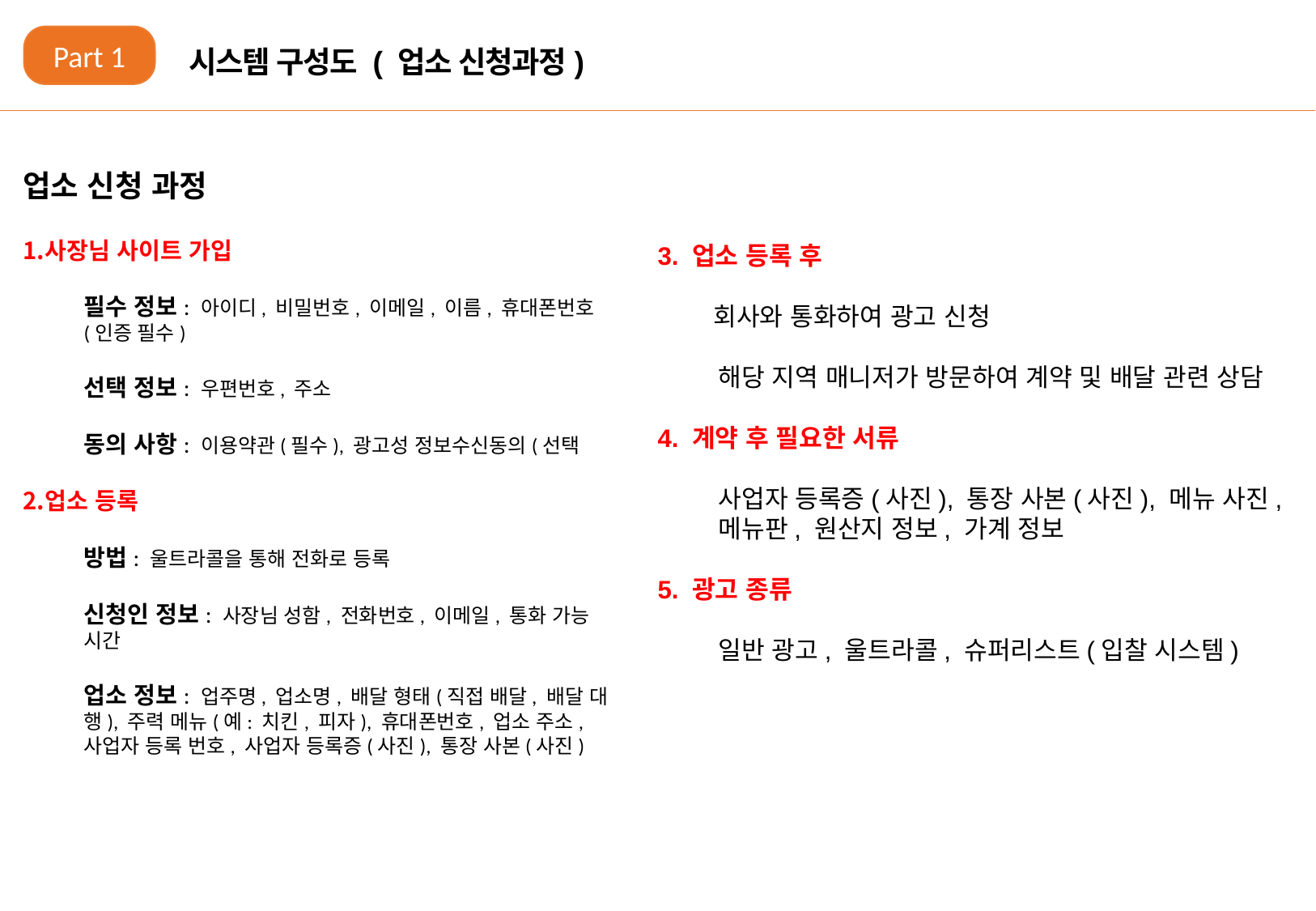

Part 1
시스템 구성도 ( 업소 신청과정)
업소 신청 과정

사장님 사이트 가입

필수 정보: 아이디, 비밀번호, 이메일, 이름, 휴대폰번호
(인증 필수)

선택 정보: 우편번호, 주소

동의 사항: 이용약관(필수), 광고성 정보수신동의(선택

업소 등록

방법: 울트라콜을 통해 전화로 등록

신청인 정보: 사장님 성함, 전화번호, 이메일, 통화 가능 시간

업소 정보: 업주명, 업소명, 배달 형태(직접 배달, 배달 대행), 주력 메뉴(예: 치킨, 피자), 휴대폰번호, 업소 주소, 사업자 등록 번호, 사업자 등록증(사진), 통장 사본(사진)
3. 업소 등록 후

       회사와 통화하여 광고 신청

해당 지역 매니저가 방문하여 계약 및 배달 관련 상담

4. 계약 후 필요한 서류

사업자 등록증(사진), 통장 사본(사진), 메뉴 사진, 메뉴판, 원산지 정보, 가계 정보

5. 광고 종류

일반 광고, 울트라콜, 슈퍼리스트(입찰 시스템)